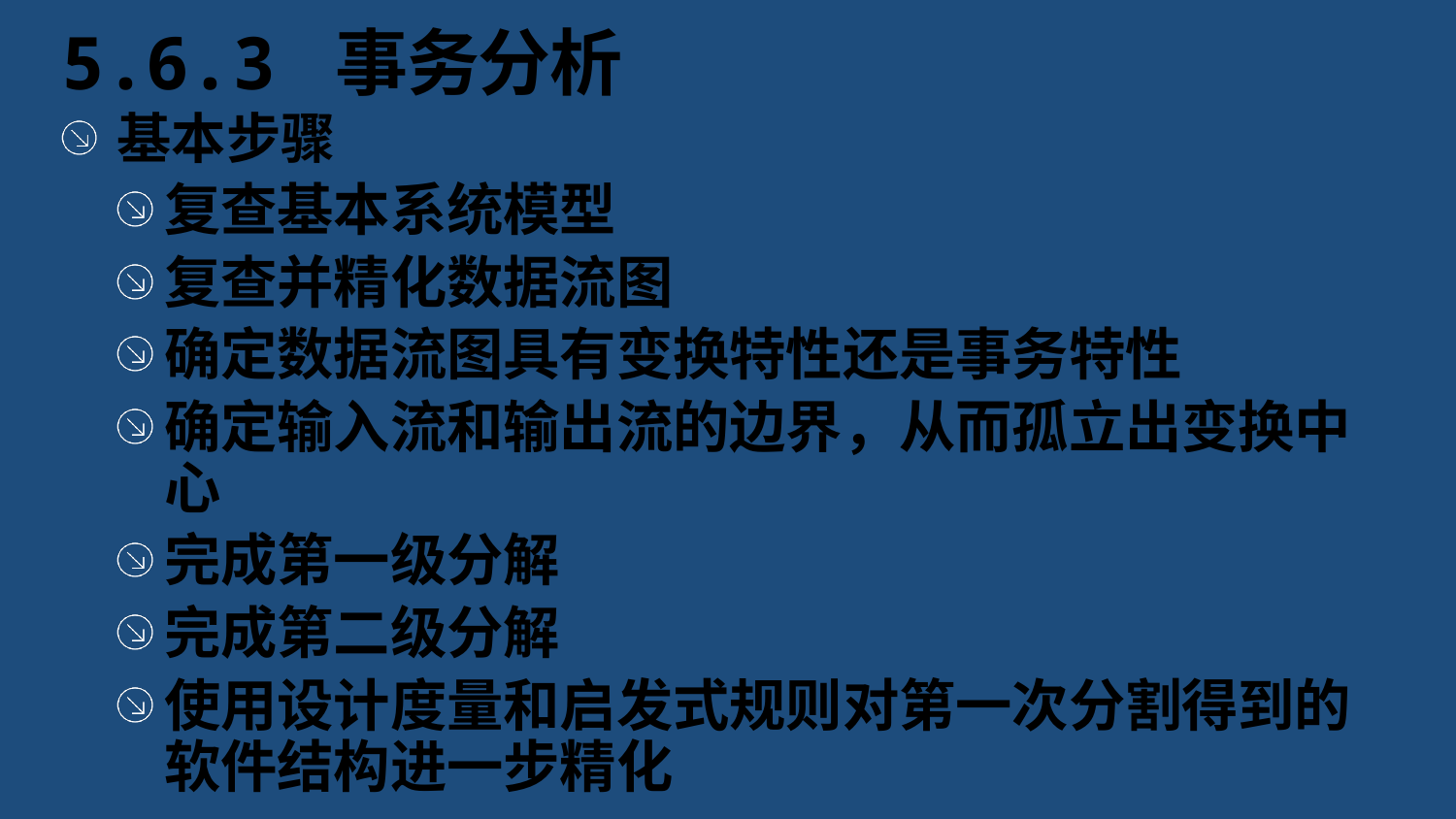

# 5.6.3 事务分析
基本步骤
复查基本系统模型
复查并精化数据流图
确定数据流图具有变换特性还是事务特性
确定输入流和输出流的边界，从而孤立出变换中心
完成第一级分解
完成第二级分解
使用设计度量和启发式规则对第一次分割得到的软件结构进一步精化